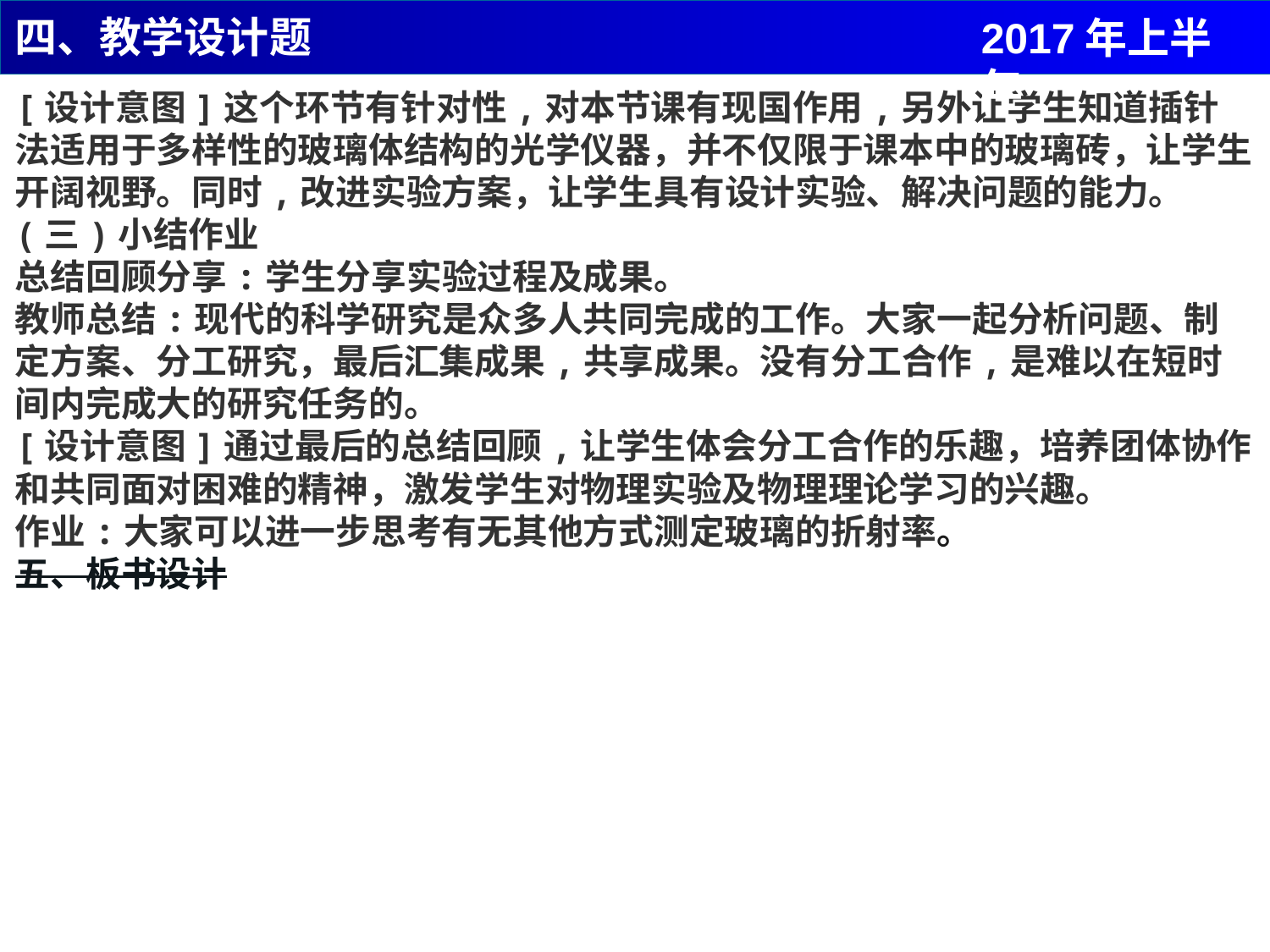

四、教学设计题
2017年上半年
[设计意图]这个环节有针对性,对本节课有现国作用,另外让学生知道插针法适用于多样性的玻璃体结构的光学仪器，并不仅限于课本中的玻璃砖，让学生开阔视野。同时,改进实验方案，让学生具有设计实验、解决问题的能力。
(三)小结作业
总结回顾分享:学生分享实验过程及成果。
教师总结:现代的科学研究是众多人共同完成的工作。大家一起分析问题、制定方案、分工研究，最后汇集成果,共享成果。没有分工合作,是难以在短时间内完成大的研究任务的。
[设计意图]通过最后的总结回顾,让学生体会分工合作的乐趣，培养团体协作和共同面对困难的精神，激发学生对物理实验及物理理论学习的兴趣。
作业:大家可以进一步思考有无其他方式测定玻璃的折射率。
五、板书设计